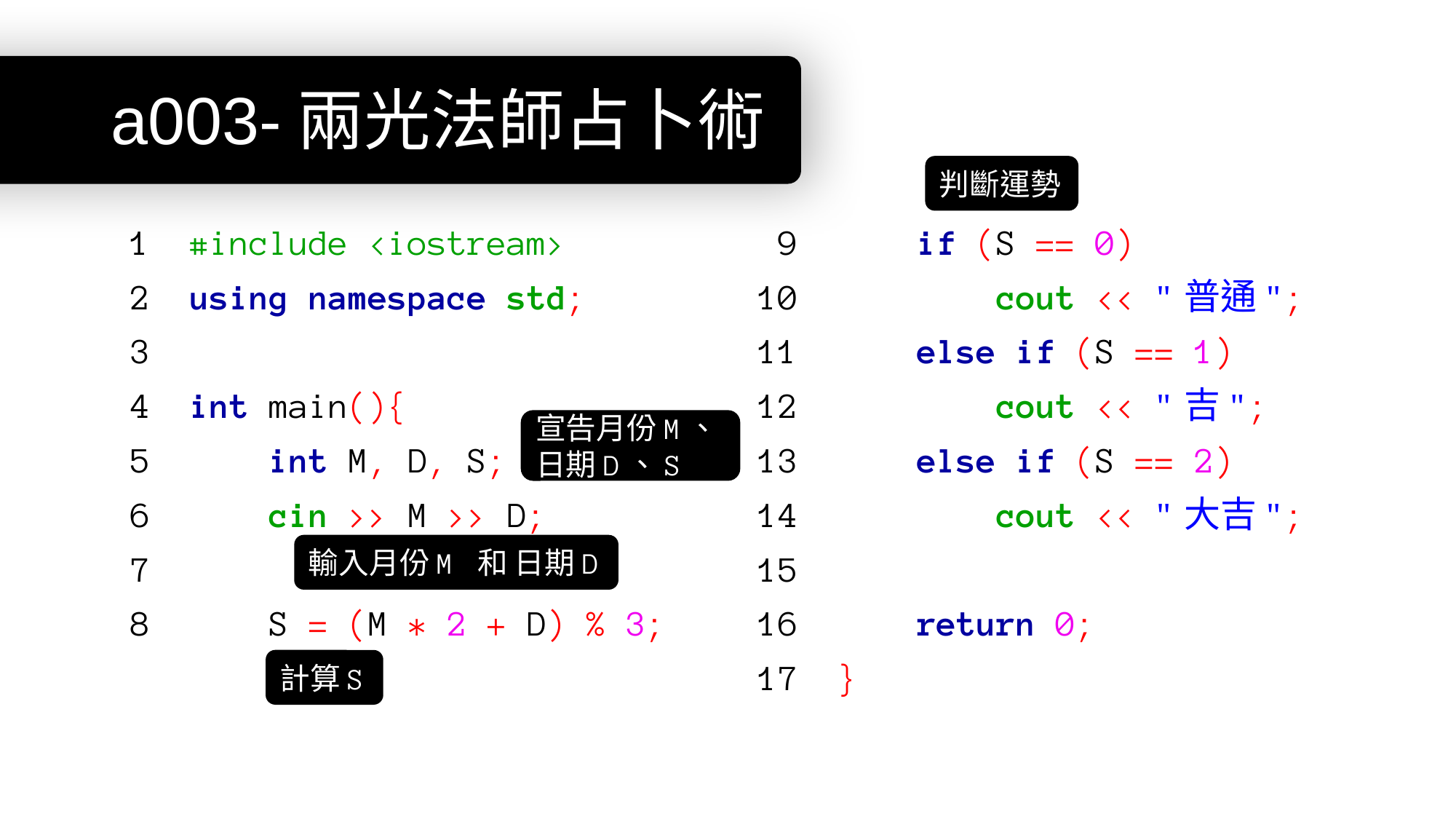

# a003-兩光法師占卜術

判斷運勢
 9      if (S == 0)
10          cout << "普通";
11      else if (S == 1)
12          cout << "吉";
13      else if (S == 2)
14          cout << "大吉";
15
16      return 0;
17  }
 1  #include <iostream>
 2  using namespace std;
 3
 4  int main(){
 5      int M, D, S;
 6      cin >> M >> D;
 7
 8      S = (M * 2 + D) % 3;
宣告月份M、日期D、S
輸入月份M 和 日期D
計算S